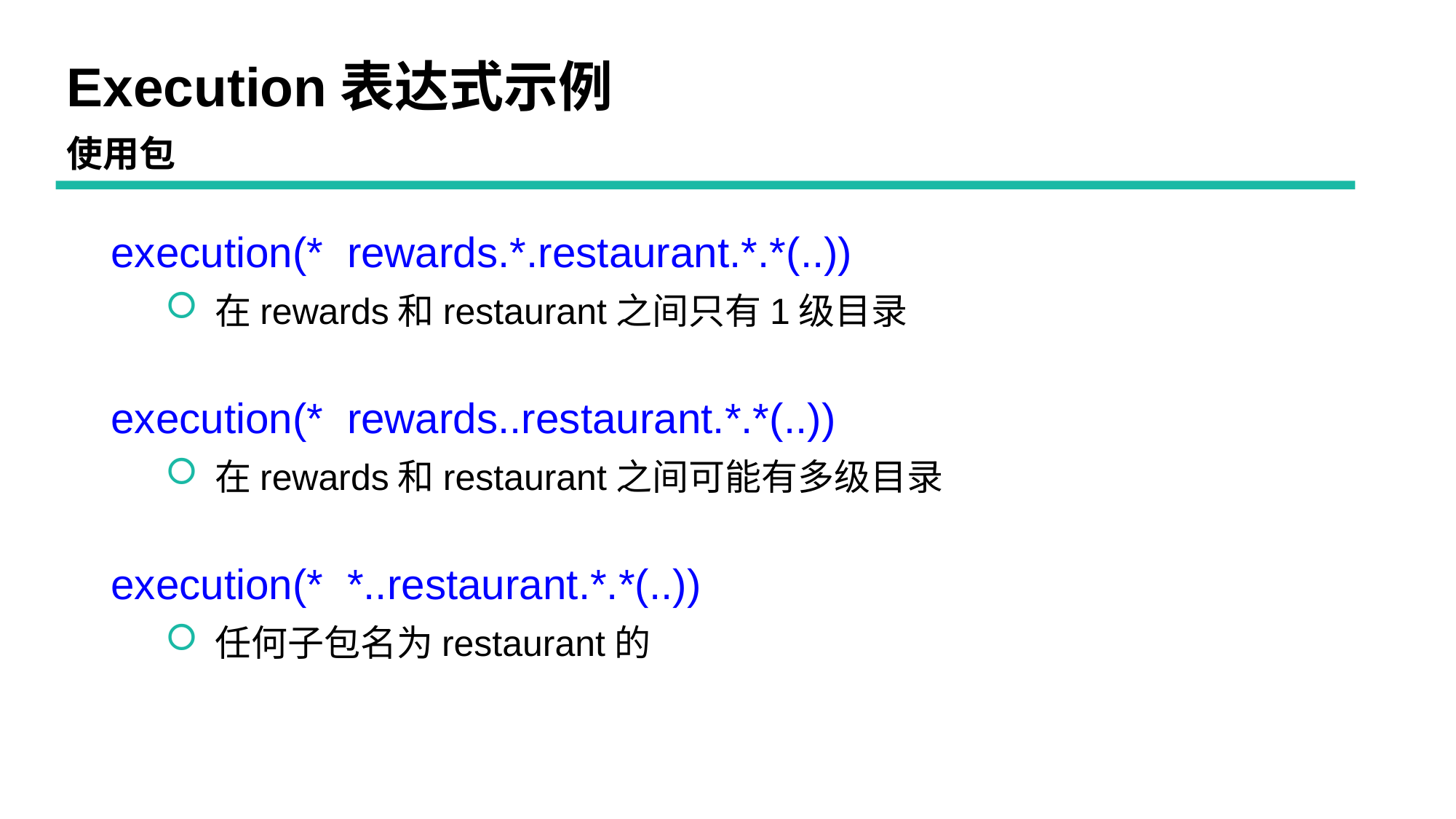

# Execution表达式示例
使用包
execution(*  rewards.*.restaurant.*.*(..))
 在rewards和restaurant之间只有1级目录
execution(*  rewards..restaurant.*.*(..))
 在rewards和restaurant之间可能有多级目录
execution(*  *..restaurant.*.*(..))
 任何子包名为restaurant的